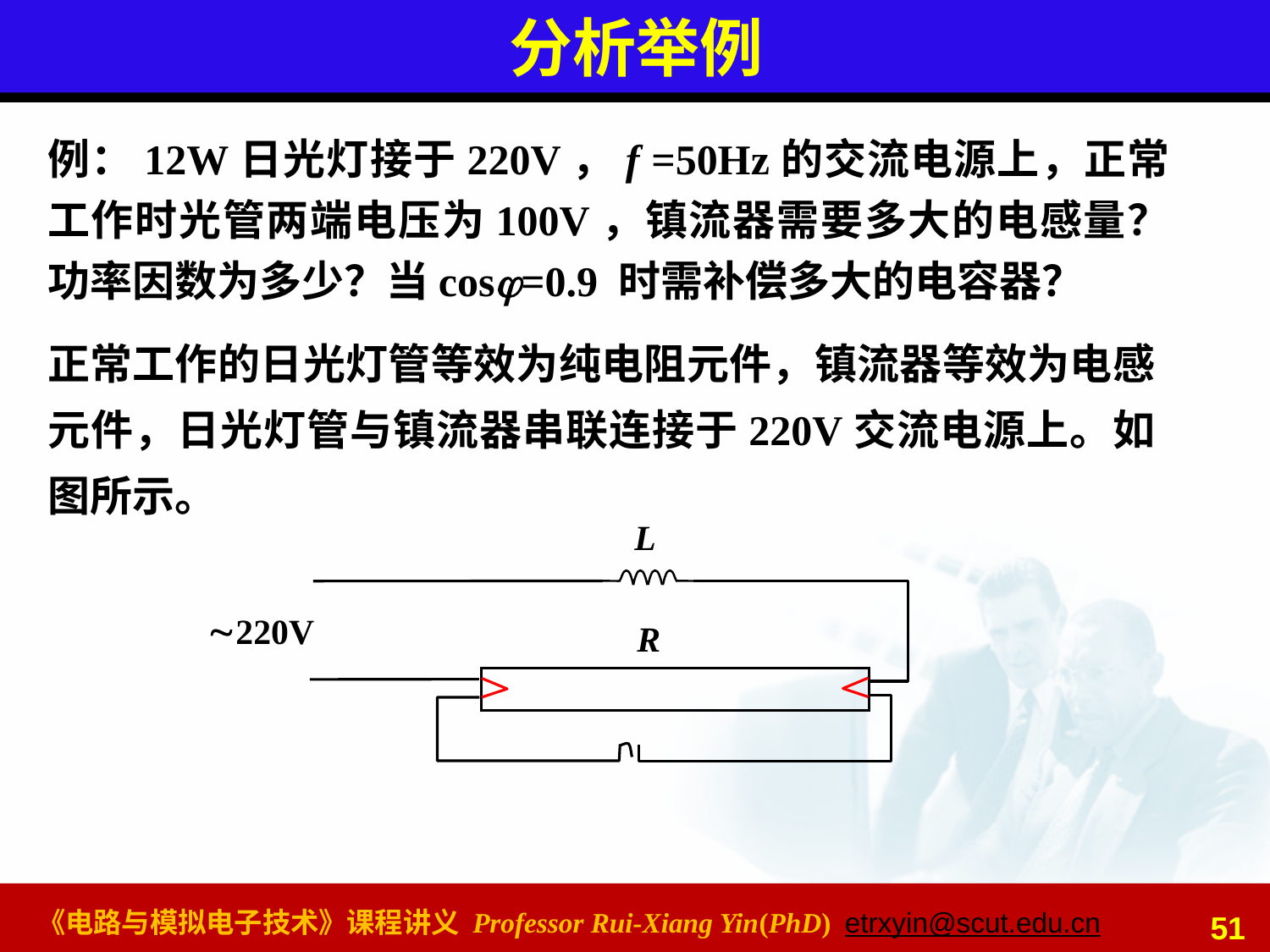

# 分析举例
例：12W日光灯接于220V，f =50Hz的交流电源上，正常工作时光管两端电压为100V，镇流器需要多大的电感量？功率因数为多少？当cosϕ=0.9 时需补偿多大的电容器？
正常工作的日光灯管等效为纯电阻元件，镇流器等效为电感元件，日光灯管与镇流器串联连接于220V交流电源上。如图所示。
L

∼220V
R

51